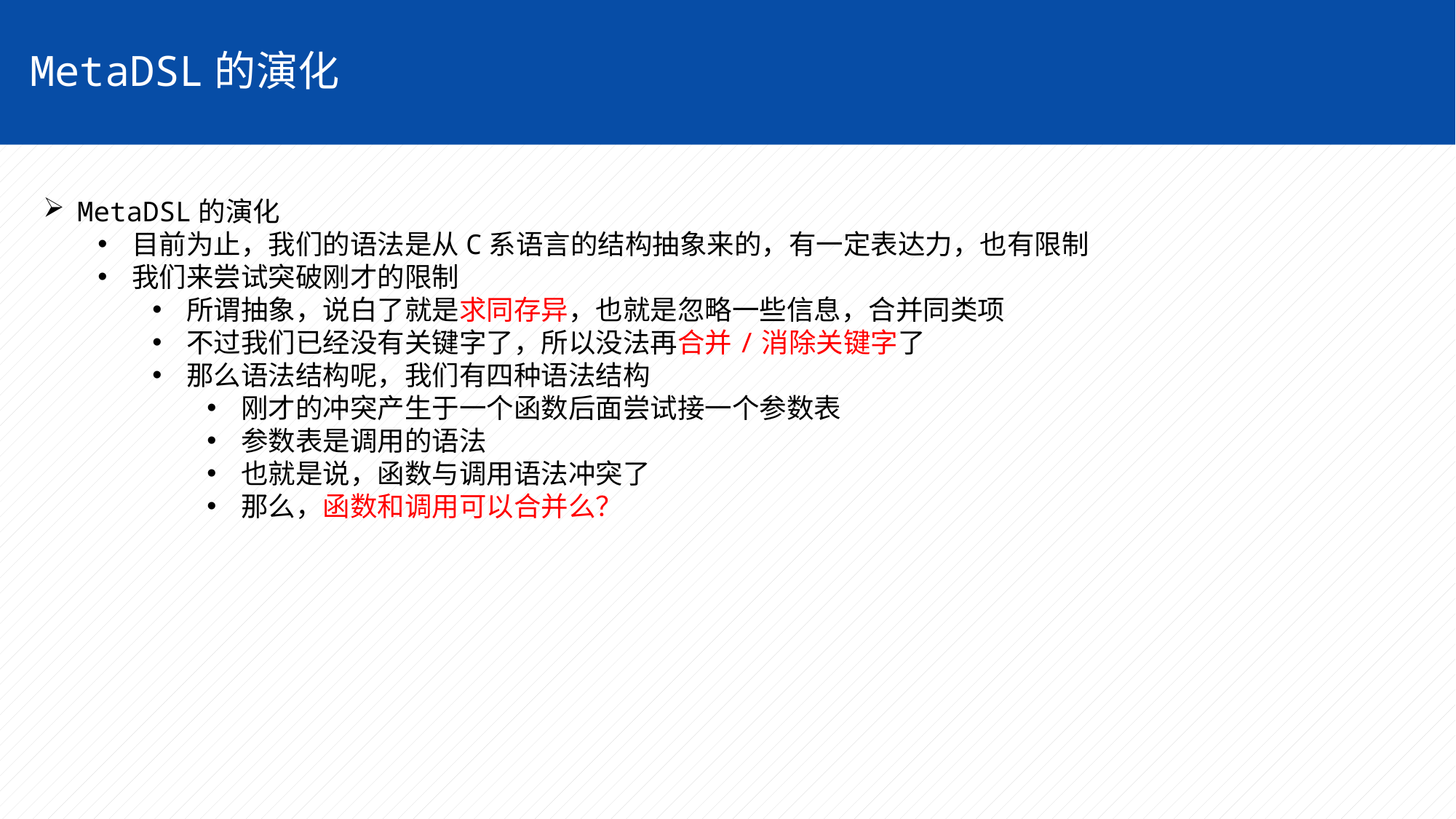

MetaDSL的演化
MetaDSL的演化
目前为止，我们的语法是从C系语言的结构抽象来的，有一定表达力，也有限制
我们来尝试突破刚才的限制
所谓抽象，说白了就是求同存异，也就是忽略一些信息，合并同类项
不过我们已经没有关键字了，所以没法再合并/消除关键字了
那么语法结构呢，我们有四种语法结构
刚才的冲突产生于一个函数后面尝试接一个参数表
参数表是调用的语法
也就是说，函数与调用语法冲突了
那么，函数和调用可以合并么？